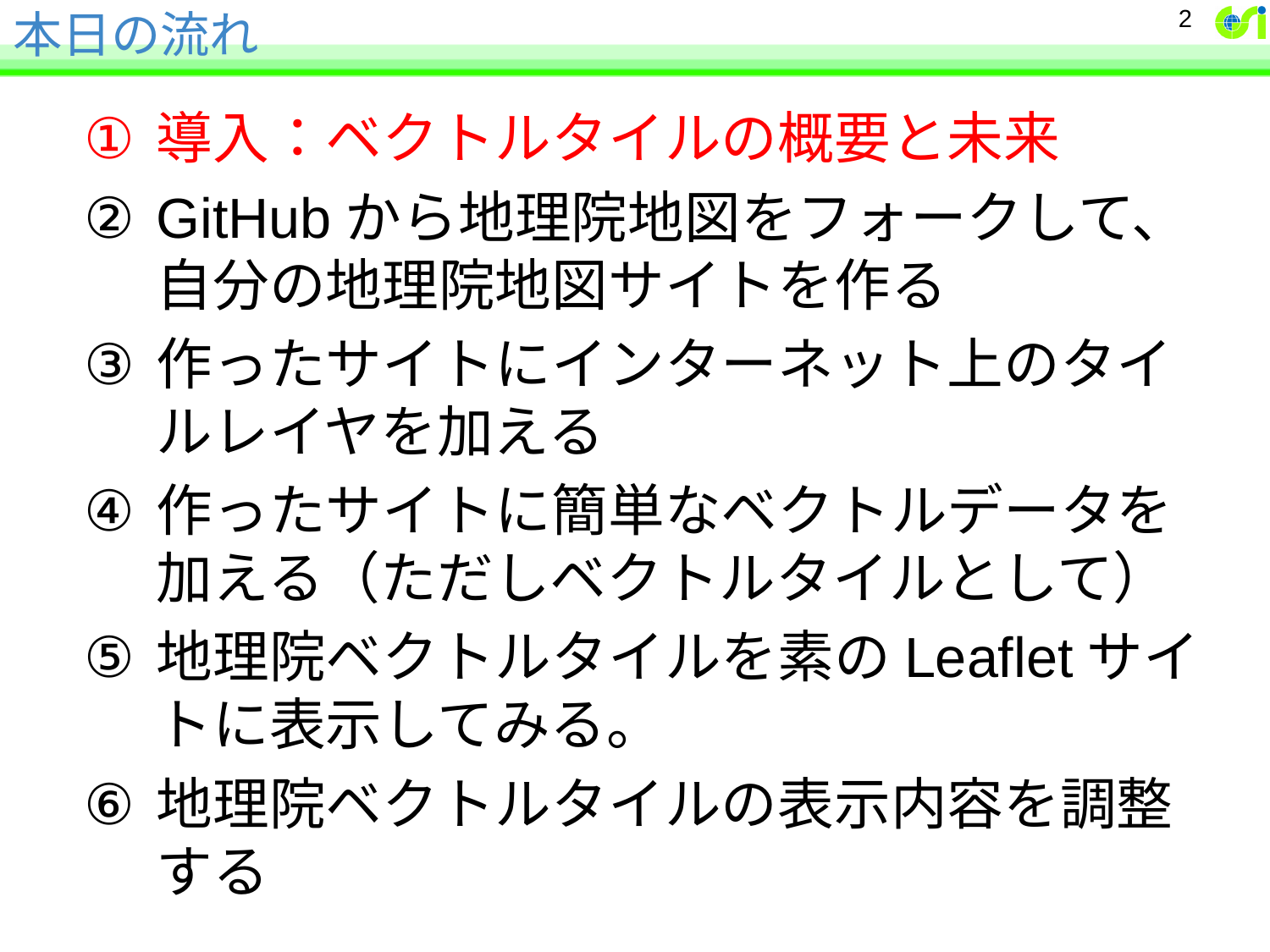

# 本日の流れ
2
導入：ベクトルタイルの概要と未来
GitHubから地理院地図をフォークして、自分の地理院地図サイトを作る
作ったサイトにインターネット上のタイルレイヤを加える
作ったサイトに簡単なベクトルデータを加える（ただしベクトルタイルとして）
地理院ベクトルタイルを素のLeafletサイトに表示してみる。
地理院ベクトルタイルの表示内容を調整する